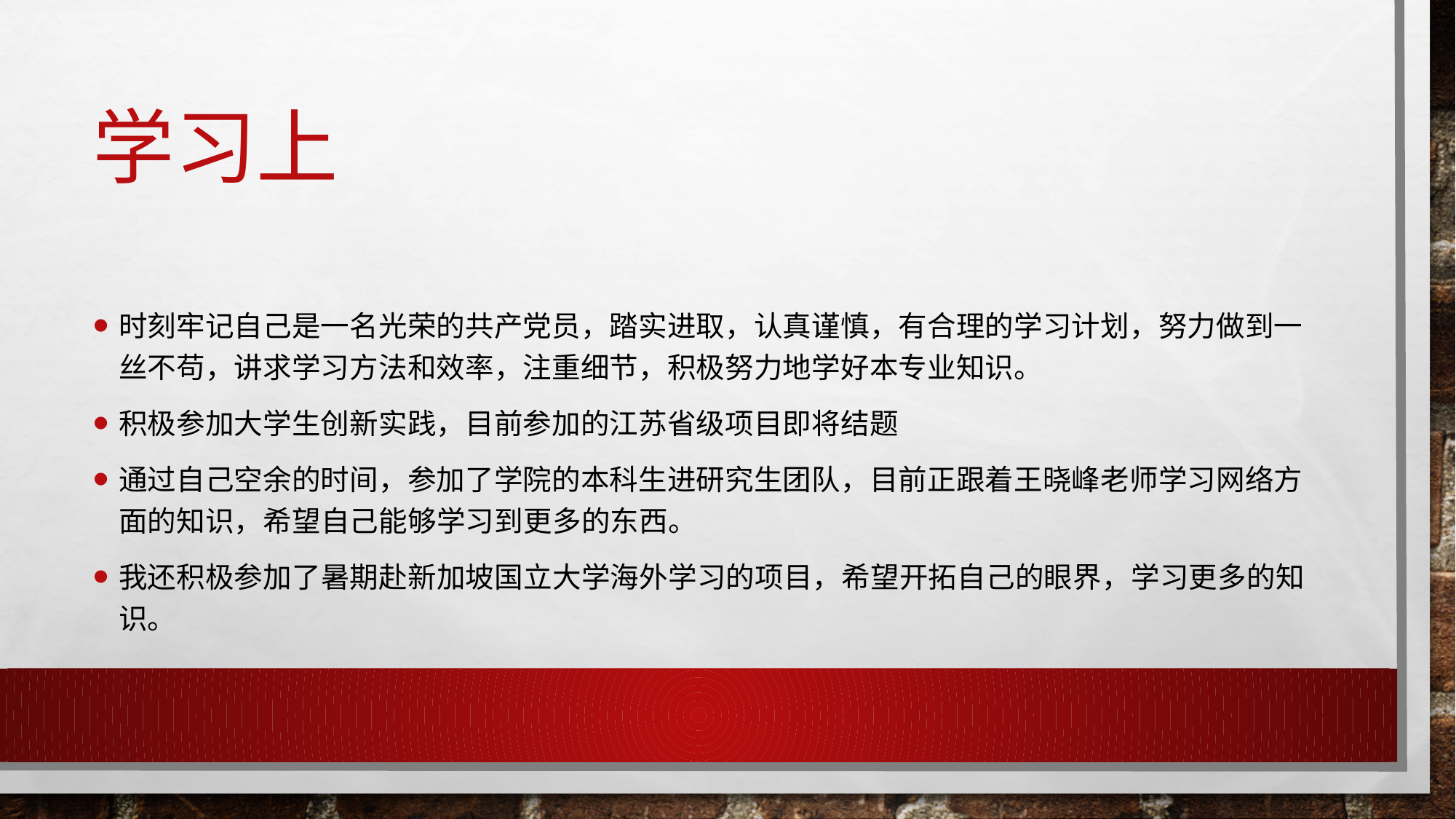

# 学习上

时刻牢记自己是一名光荣的共产党员，踏实进取，认真谨慎，有合理的学习计划，努力做到一丝不苟，讲求学习方法和效率，注重细节，积极努力地学好本专业知识。
积极参加大学生创新实践，目前参加的江苏省级项目即将结题
通过自己空余的时间，参加了学院的本科生进研究生团队，目前正跟着王晓峰老师学习网络方面的知识，希望自己能够学习到更多的东西。
我还积极参加了暑期赴新加坡国立大学海外学习的项目，希望开拓自己的眼界，学习更多的知识。